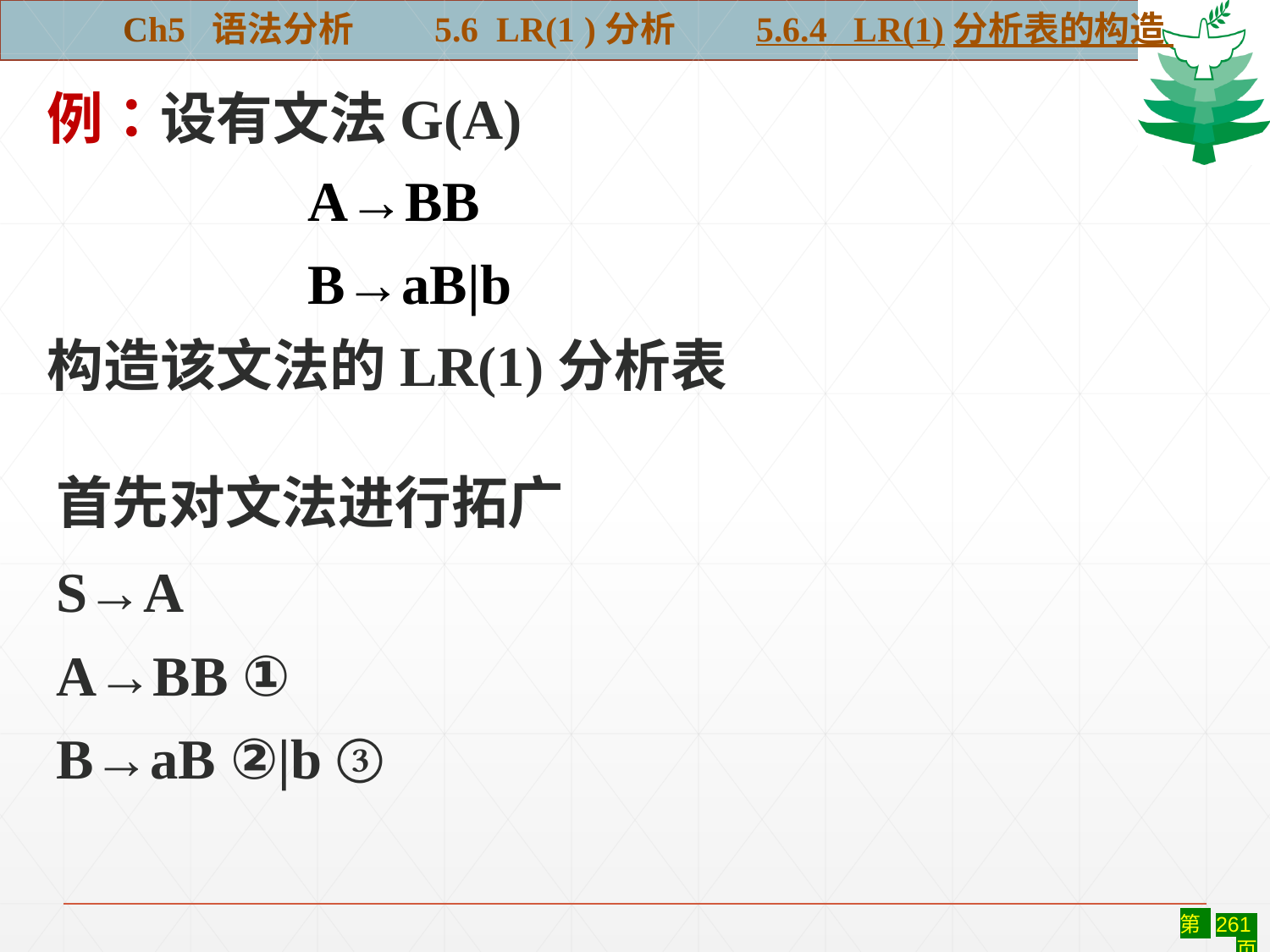

Ch5  语法分析         5.6  LR(1 )分析         5.6.4   LR(1)分析表的构造
例：设有文法G(A)
　　　      A→BB
　　　      B→aB|b
构造该文法的LR(1)分析表
#
首先对文法进行拓广
S→A
A→BB ①
B→aB ②|b ③